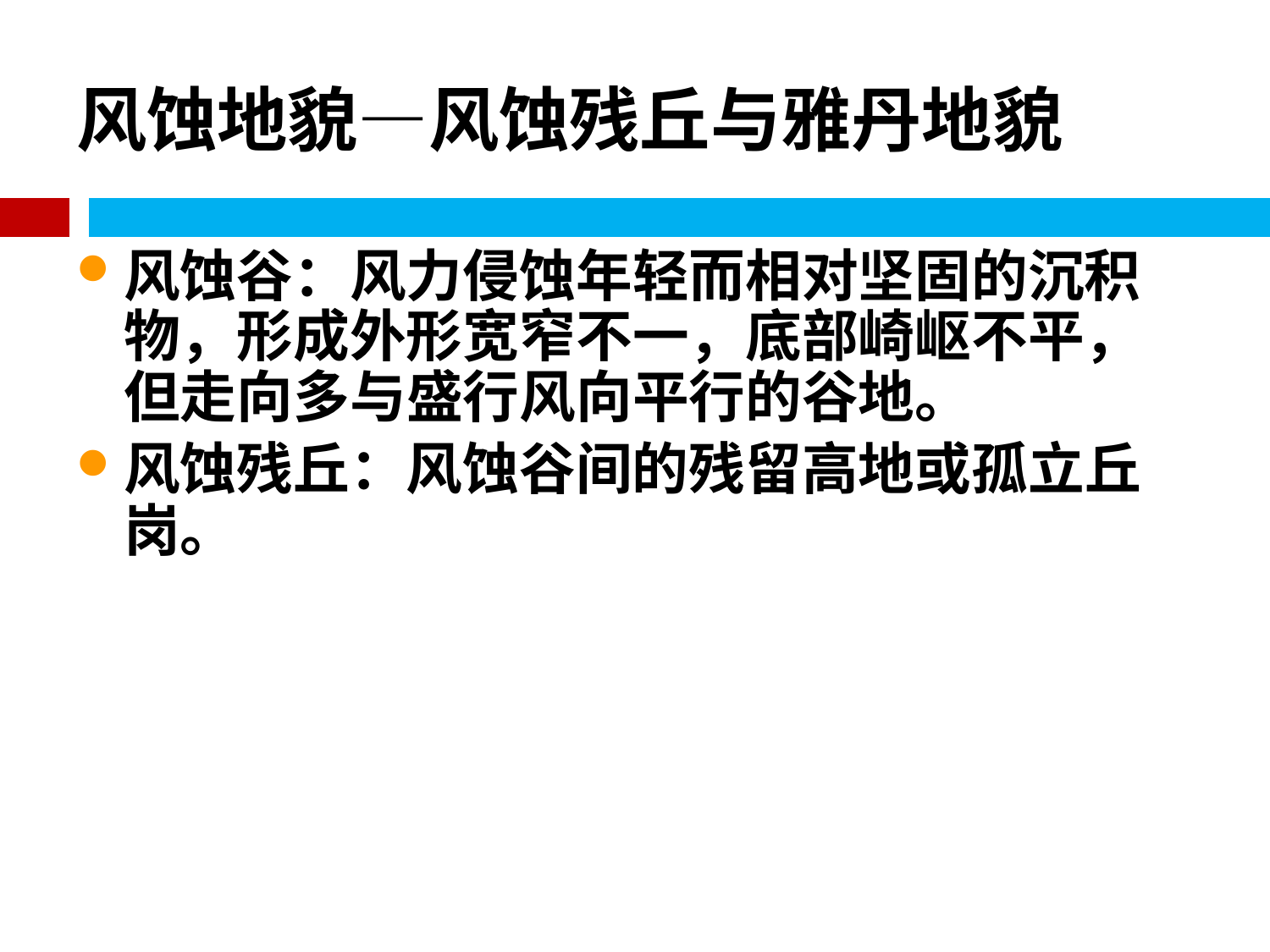

# 风蚀地貌—风蚀残丘与雅丹地貌
风蚀谷：风力侵蚀年轻而相对坚固的沉积物，形成外形宽窄不一，底部崎岖不平，但走向多与盛行风向平行的谷地。
风蚀残丘：风蚀谷间的残留高地或孤立丘岗。